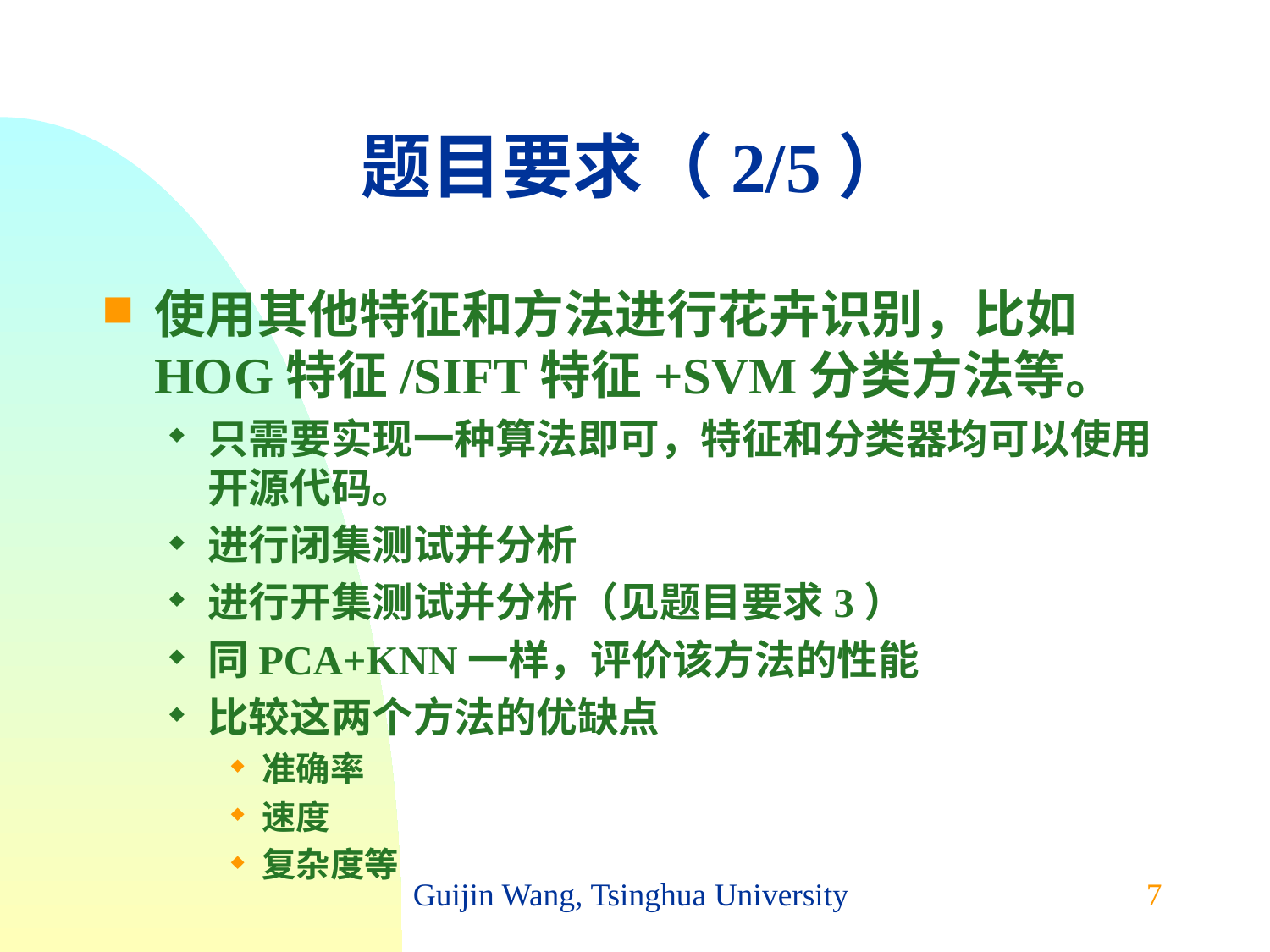

# 题目要求（2/5）
使用其他特征和方法进行花卉识别，比如HOG特征/SIFT特征+SVM分类方法等。
只需要实现一种算法即可，特征和分类器均可以使用开源代码。
进行闭集测试并分析
进行开集测试并分析（见题目要求3）
同PCA+KNN一样，评价该方法的性能
比较这两个方法的优缺点
准确率
速度
复杂度等

Guijin Wang, Tsinghua University
7